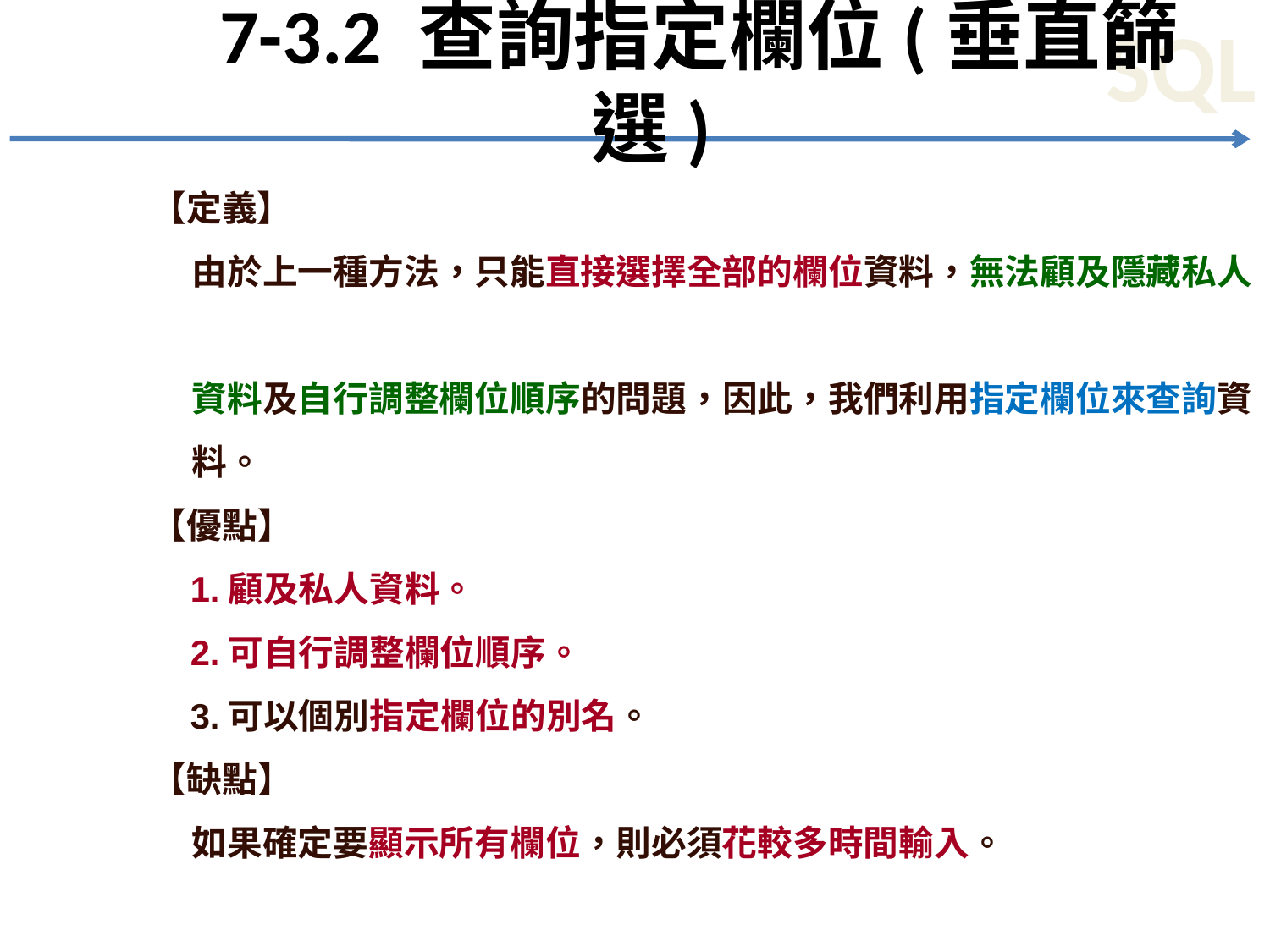

# 7-3.2 查詢指定欄位(垂直篩選)
【定義】
    由於上一種方法，只能直接選擇全部的欄位資料，無法顧及隱藏私人
    資料及自行調整欄位順序的問題，因此，我們利用指定欄位來查詢資
    料。
【優點】
    1.顧及私人資料。
    2.可自行調整欄位順序。
    3.可以個別指定欄位的別名。
【缺點】
    如果確定要顯示所有欄位，則必須花較多時間輸入。